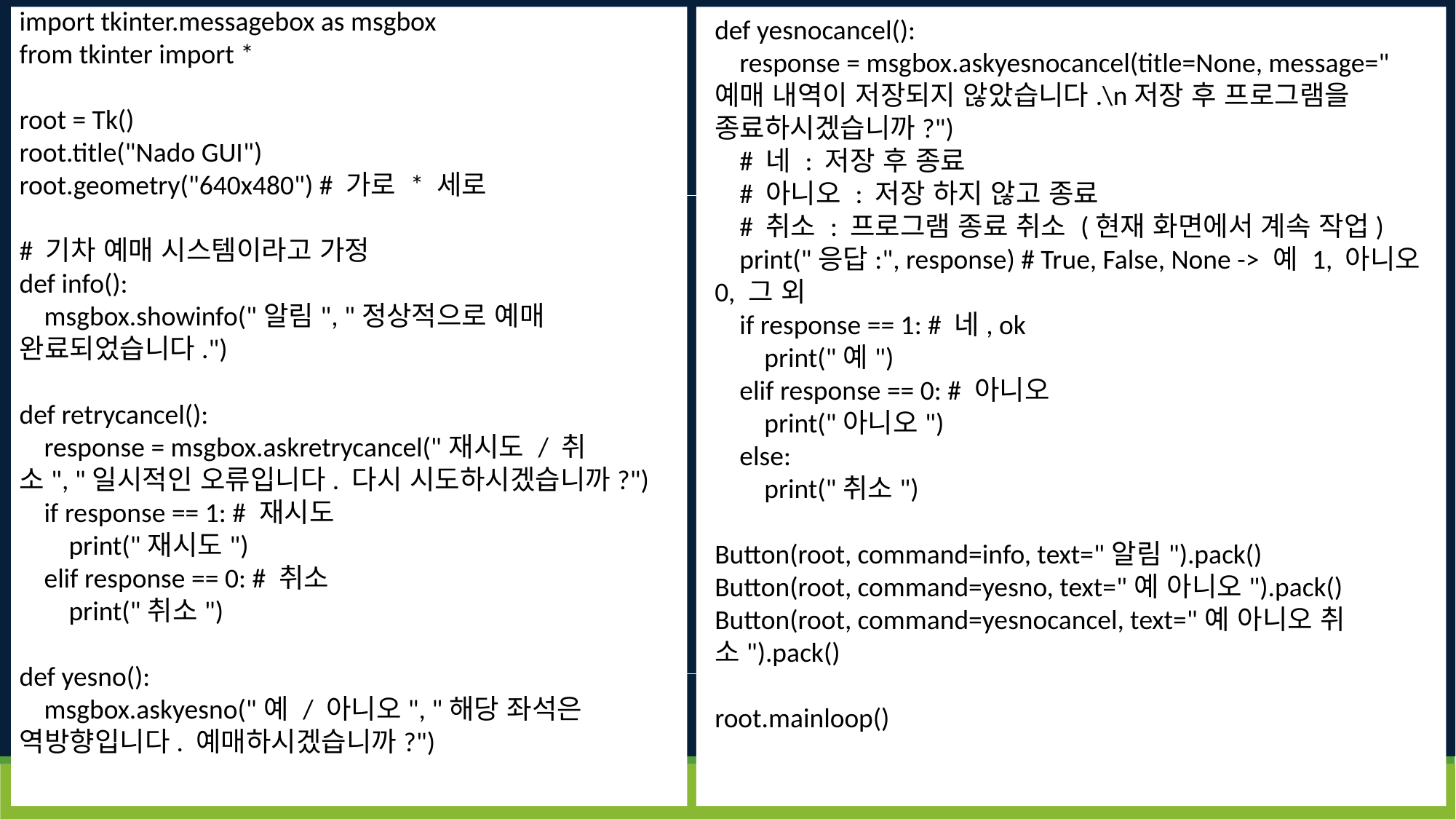

import tkinter.messagebox as msgbox
from tkinter import *
root = Tk()
root.title("Nado GUI")
root.geometry("640x480") # 가로 * 세로
# 기차 예매 시스템이라고 가정
def info():
    msgbox.showinfo("알림", "정상적으로 예매 완료되었습니다.")
def retrycancel():
    response = msgbox.askretrycancel("재시도 / 취소", "일시적인 오류입니다. 다시 시도하시겠습니까?")
    if response == 1: # 재시도
        print("재시도")
    elif response == 0: # 취소
        print("취소")
def yesno():
    msgbox.askyesno("예 / 아니오", "해당 좌석은 역방향입니다. 예매하시겠습니까?")

def yesnocancel():
    response = msgbox.askyesnocancel(title=None, message="예매 내역이 저장되지 않았습니다.\n저장 후 프로그램을 종료하시겠습니까?")
    # 네 : 저장 후 종료
    # 아니오 : 저장 하지 않고 종료
    # 취소 : 프로그램 종료 취소 (현재 화면에서 계속 작업)
    print("응답:", response) # True, False, None -> 예 1, 아니오 0, 그 외
    if response == 1: # 네, ok
        print("예")
    elif response == 0: # 아니오
        print("아니오")
    else:
        print("취소")
Button(root, command=info, text="알림").pack()
Button(root, command=yesno, text="예 아니오").pack()
Button(root, command=yesnocancel, text="예 아니오 취소").pack()
root.mainloop()